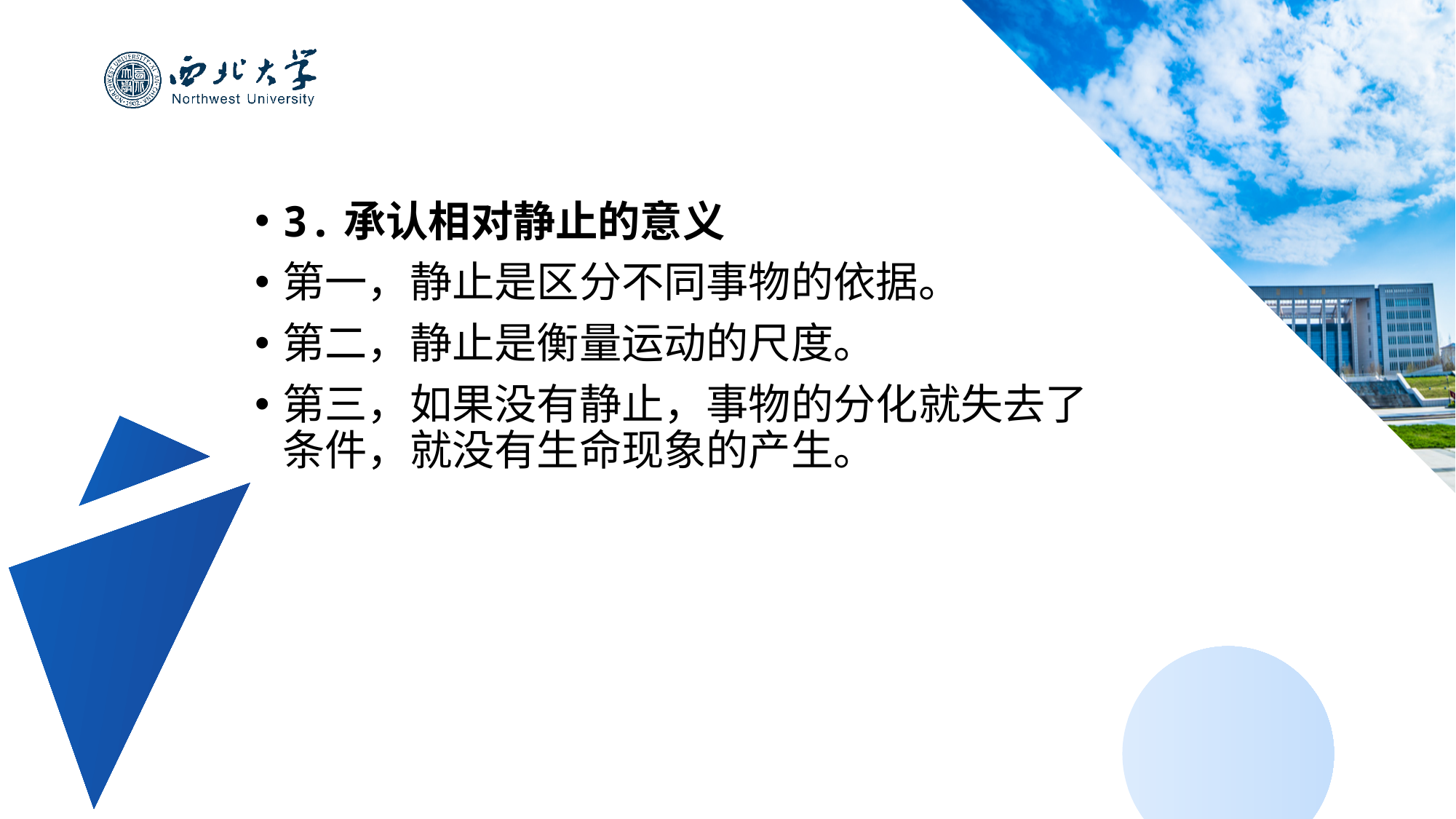

3.承认相对静止的意义
第一，静止是区分不同事物的依据。
第二，静止是衡量运动的尺度。
第三，如果没有静止，事物的分化就失去了条件，就没有生命现象的产生。